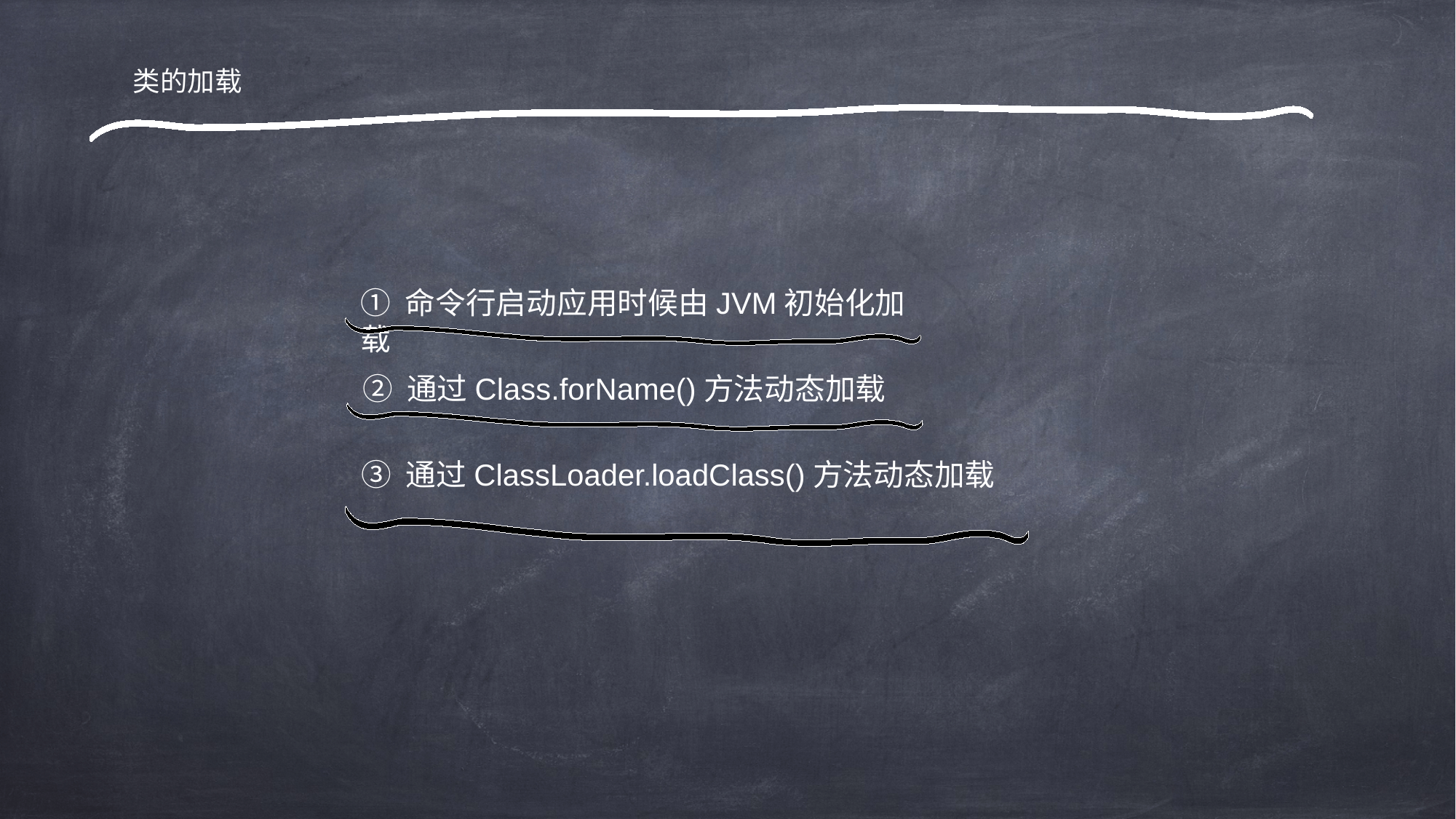

类的加载

① 命令行启动应用时候由JVM初始化加载

② 通过Class.forName()方法动态加载

③ 通过ClassLoader.loadClass()方法动态加载